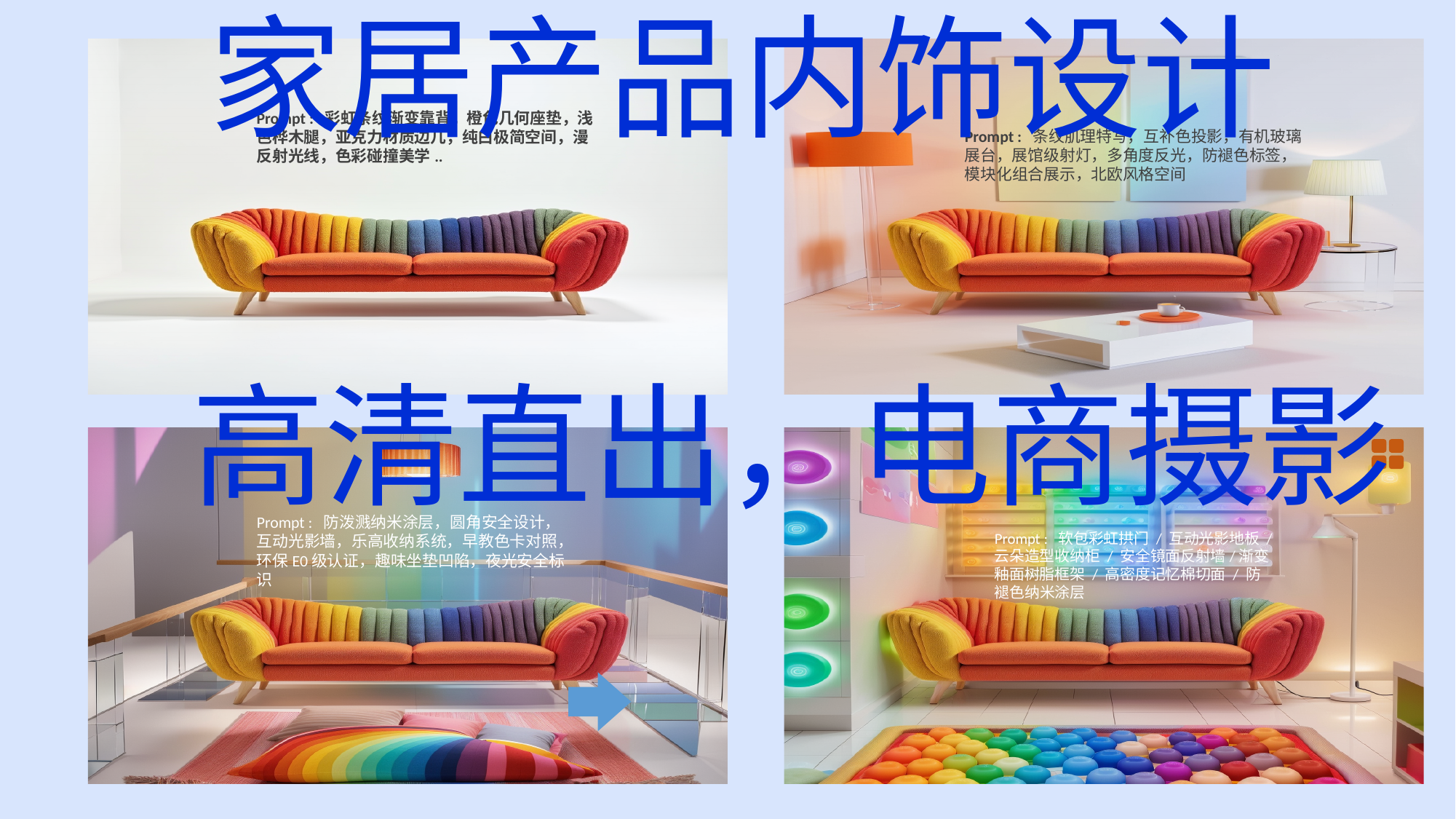

家居产品内饰设计

Prompt :  彩虹条纹渐变靠背，橙色几何座垫，浅色桦木腿，亚克力材质边几，纯白极简空间，漫反射光线，色彩碰撞美学..
Prompt :  条纹肌理特写，互补色投影，有机玻璃展台，展馆级射灯，多角度反光，防褪色标签，模块化组合展示，北欧风格空间
e7d195523061f1c03a90ee8e42cb24248e56383cd534985688F9F494128731F165EE95AB4B0C0A38076AAEA07667B1565C446FC45FF01DFB0E885BCDBDF3A284F3DB14DA61DD97F0BAB2E6C668FB4931B99D40B68E3E163A6068C18A9768D2D7355B0AB97AEF5E6275AC4BB746B507272648C827F9755EBB00687898E9D3C0615E56C2C25068800C
高清直出，电商摄影

Prompt :  防泼溅纳米涂层，圆角安全设计，互动光影墙，乐高收纳系统，早教色卡对照，环保E0级认证，趣味坐垫凹陷，夜光安全标识
Prompt :  软包彩虹拱门 / 互动光影地板 / 云朵造型收纳柜 / 安全镜面反射墙/渐变釉面树脂框架 / 高密度记忆棉切面 / 防褪色纳米涂层